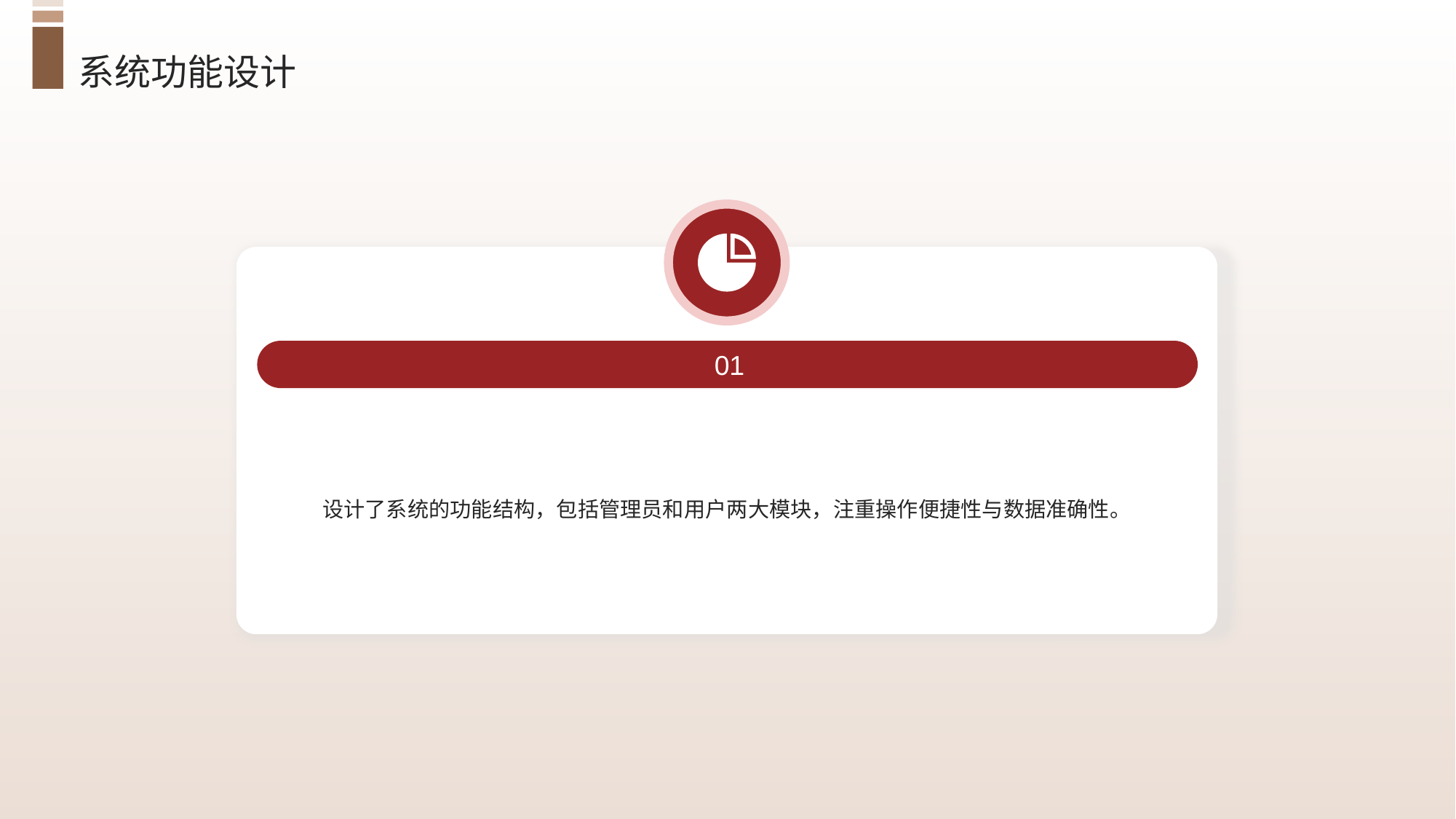

系统功能设计

01
设计了系统的功能结构，包括管理员和用户两大模块，注重操作便捷性与数据准确性。